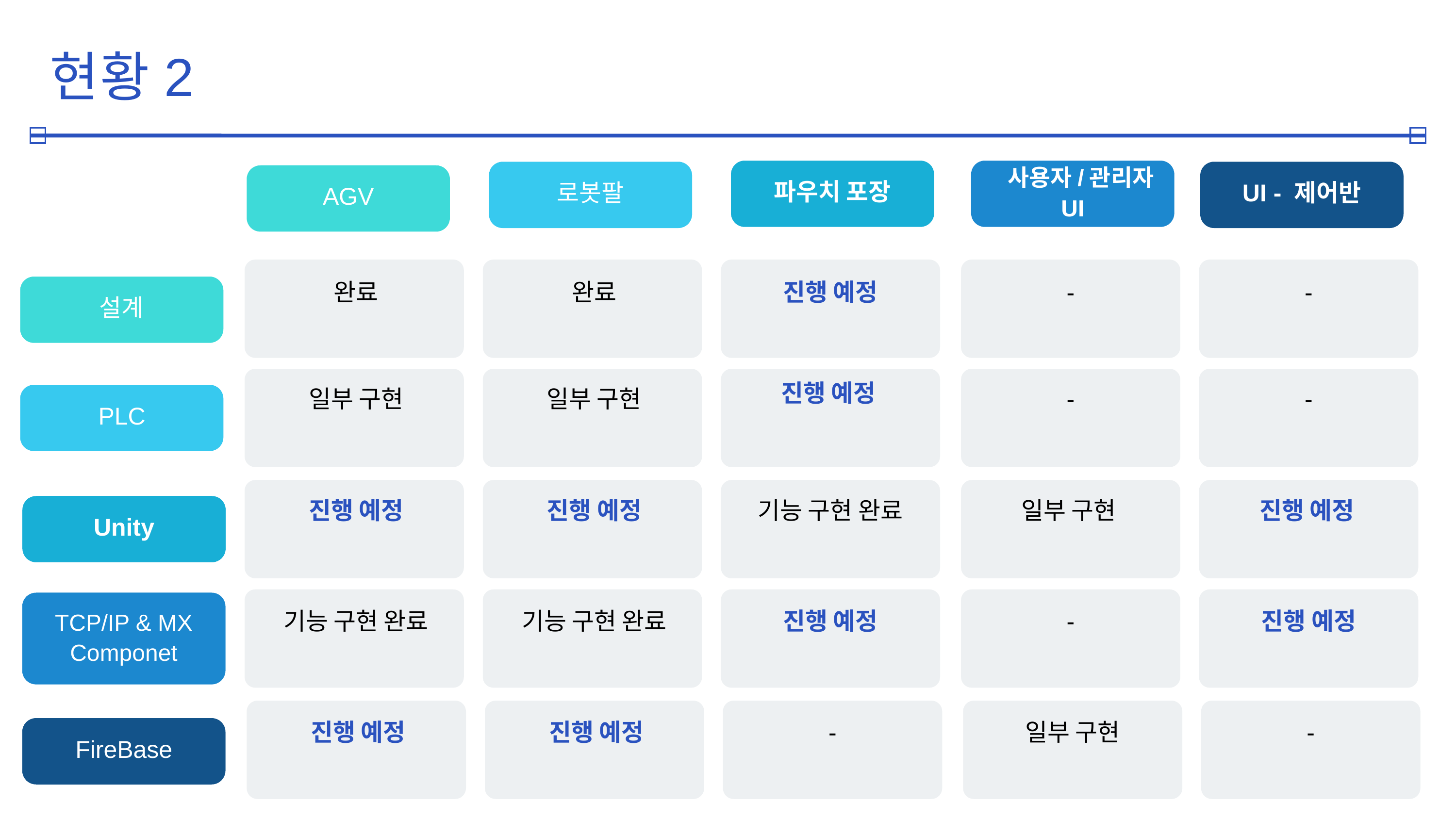

현황2
Date: June 1, 2025  |  Time: 10:00 AM

파우치 포장

  사용자/관리자 UI

로봇팔

UI - 제어반

AGV

완료
완료

진행 예정

-
-

설계

진행 예정
일부 구현

일부 구현
-
-

PLC

진행 예정
진행 예정
기능 구현 완료

일부 구현

진행 예정

Unity

TCP/IP & MX Componet
기능 구현 완료

기능 구현 완료

진행 예정

-
진행 예정

진행 예정

진행 예정
-

일부 구현
-

FireBase